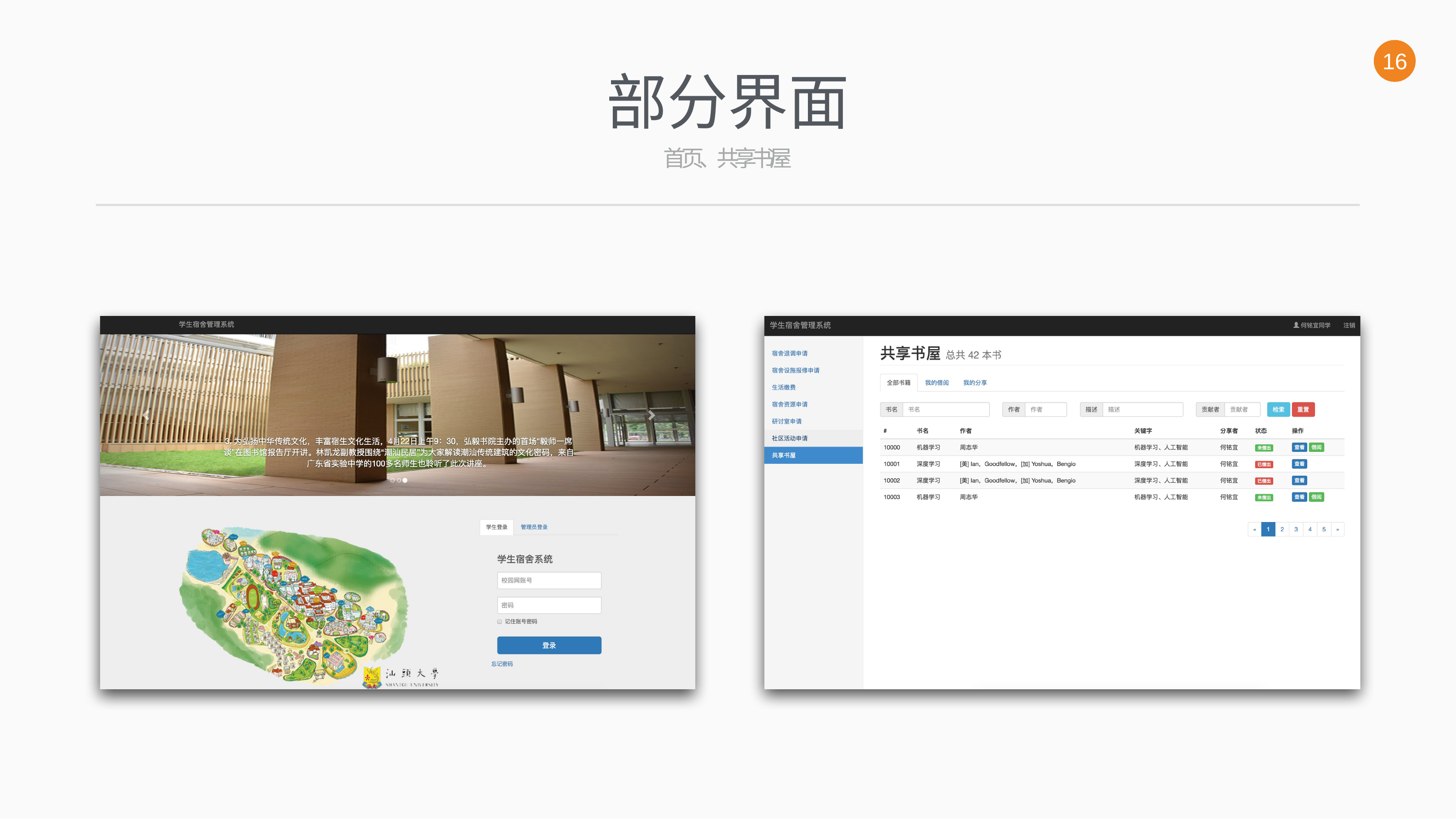

16
# 部分界面
⾸ 页、共享 书 屋